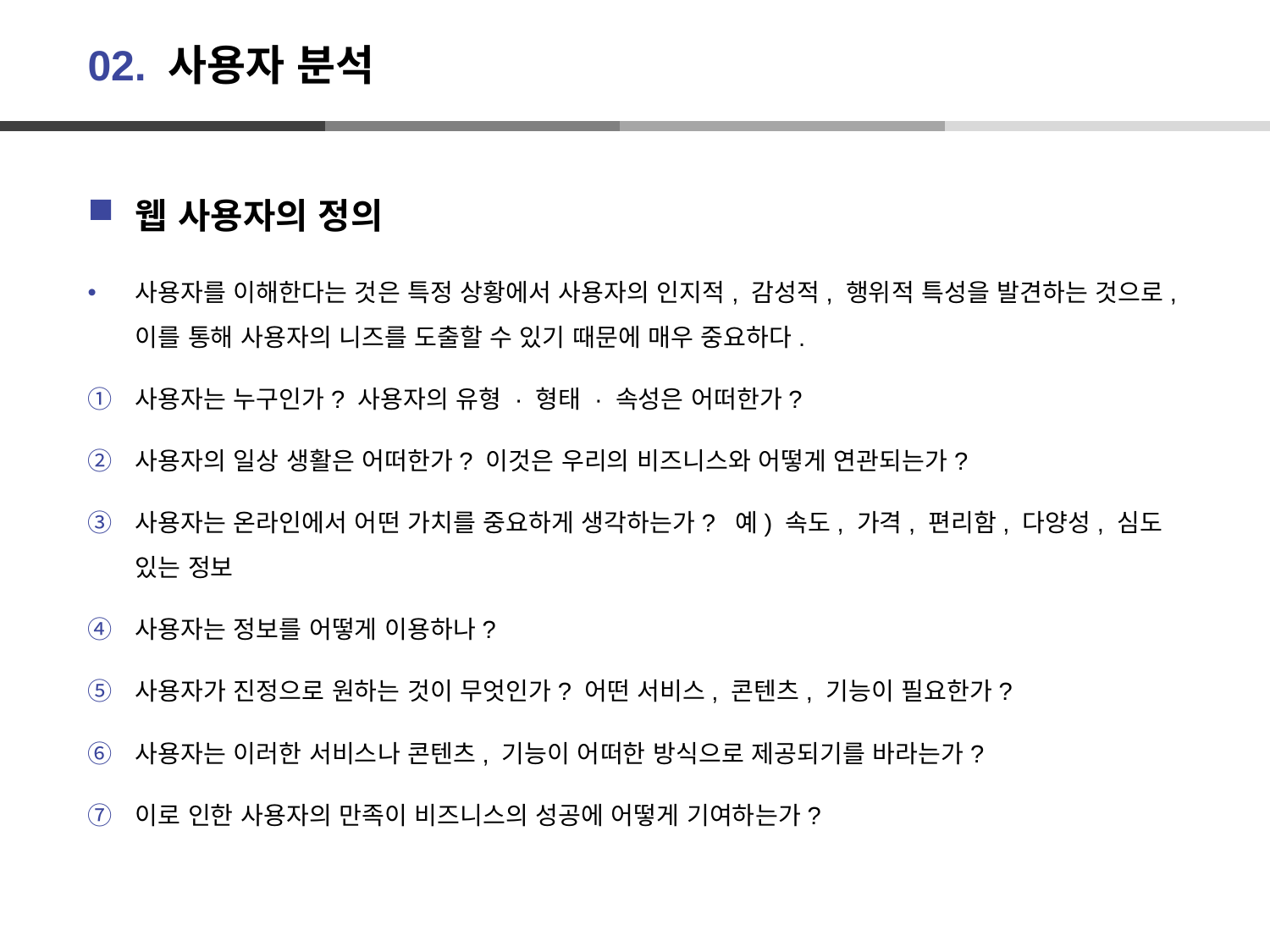

# 02. 사용자 분석
웹 사용자의 정의
사용자를 이해한다는 것은 특정 상황에서 사용자의 인지적, 감성적, 행위적 특성을 발견하는 것으로, 이를 통해 사용자의 니즈를 도출할 수 있기 때문에 매우 중요하다.
사용자는 누구인가? 사용자의 유형 · 형태 · 속성은 어떠한가?
사용자의 일상 생활은 어떠한가? 이것은 우리의 비즈니스와 어떻게 연관되는가?
사용자는 온라인에서 어떤 가치를 중요하게 생각하는가?  예) 속도, 가격, 편리함, 다양성, 심도 있는 정보
사용자는 정보를 어떻게 이용하나?
사용자가 진정으로 원하는 것이 무엇인가? 어떤 서비스, 콘텐츠, 기능이 필요한가?
사용자는 이러한 서비스나 콘텐츠, 기능이 어떠한 방식으로 제공되기를 바라는가?
이로 인한 사용자의 만족이 비즈니스의 성공에 어떻게 기여하는가?